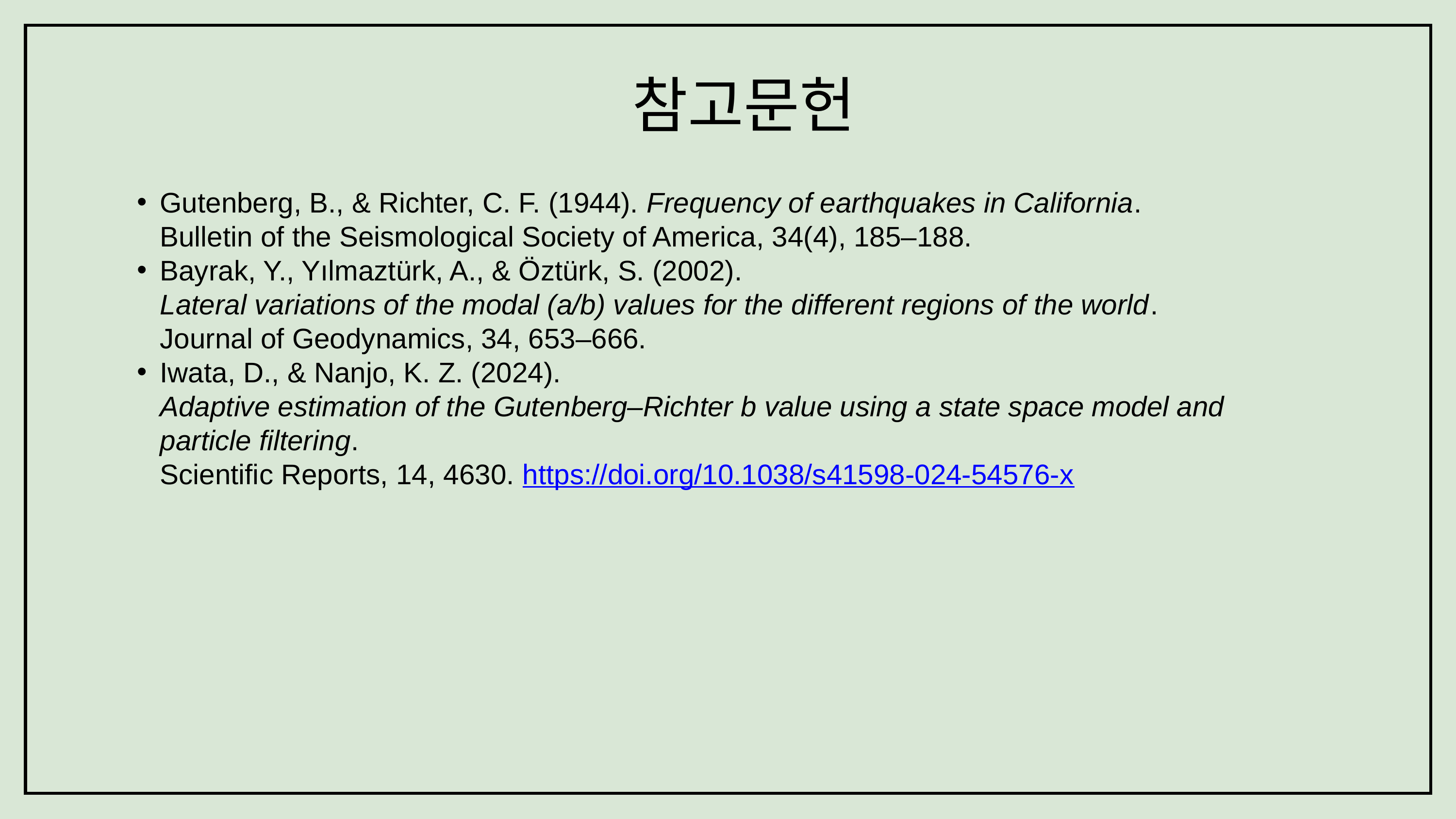

참고문헌
Gutenberg, B., & Richter, C. F. (1944). Frequency of earthquakes in California. Bulletin of the Seismological Society of America, 34(4), 185–188.
Bayrak, Y., Yılmaztürk, A., & Öztürk, S. (2002).
Lateral variations of the modal (a/b) values for the different regions of the world.
Journal of Geodynamics, 34, 653–666.
Iwata, D., & Nanjo, K. Z. (2024).
Adaptive estimation of the Gutenberg–Richter b value using a state space model and particle filtering.
Scientific Reports, 14, 4630. https://doi.org/10.1038/s41598-024-54576-x